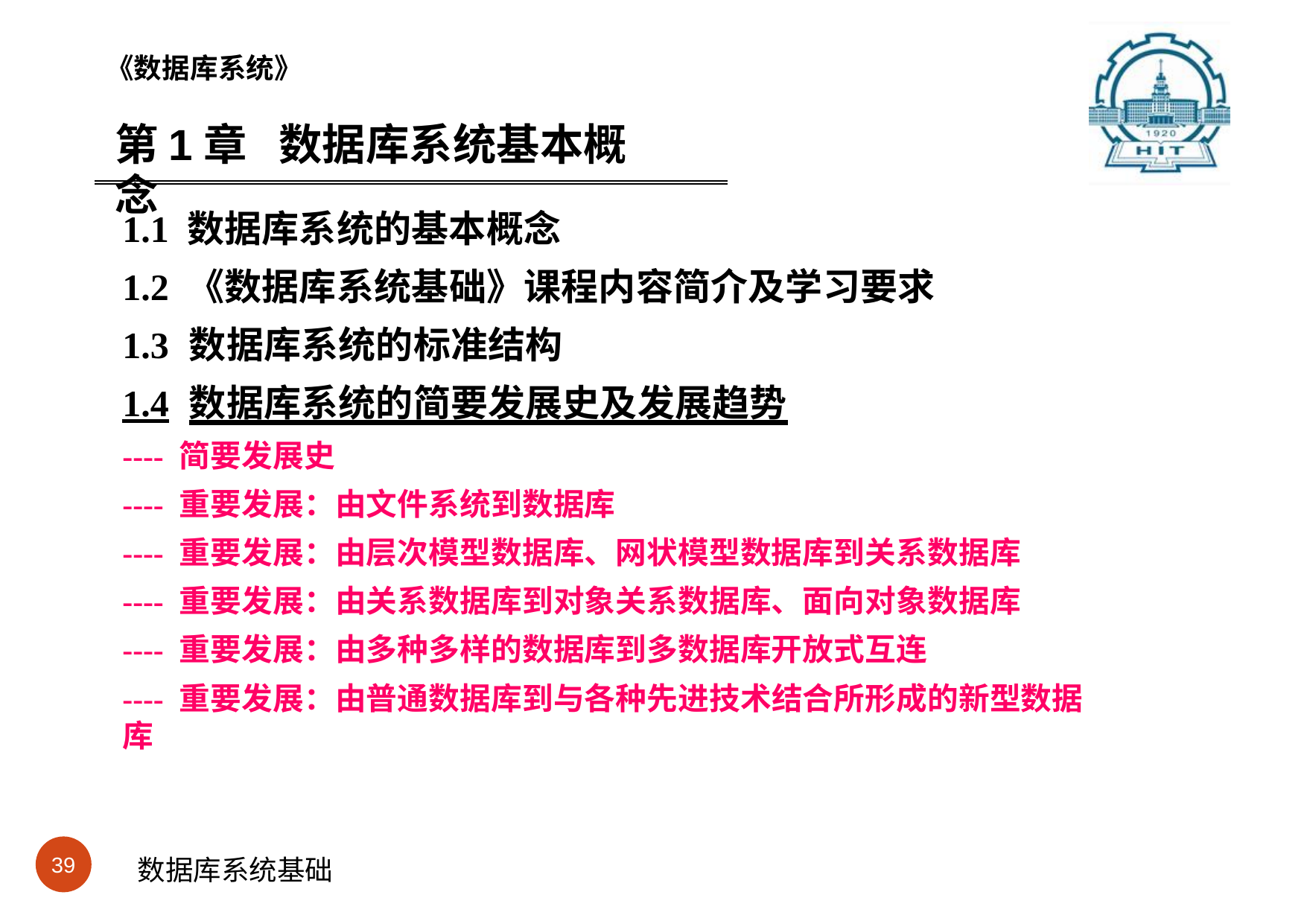

#
《数据库系统》

第1章	数据库系统基本概念

1.1 数据库系统的基本概念
1.2 《数据库系统基础》课程内容简介及学习要求
1.3	数据库系统的标准结构
1.4	数据库系统的简要发展史及发展趋势
---- 简要发展史
---- 重要发展：由文件系统到数据库
---- 重要发展：由层次模型数据库、网状模型数据库到关系数据库
---- 重要发展：由关系数据库到对象关系数据库、面向对象数据库
---- 重要发展：由多种多样的数据库到多数据库开放式互连
---- 重要发展：由普通数据库到与各种先进技术结合所形成的新型数据库